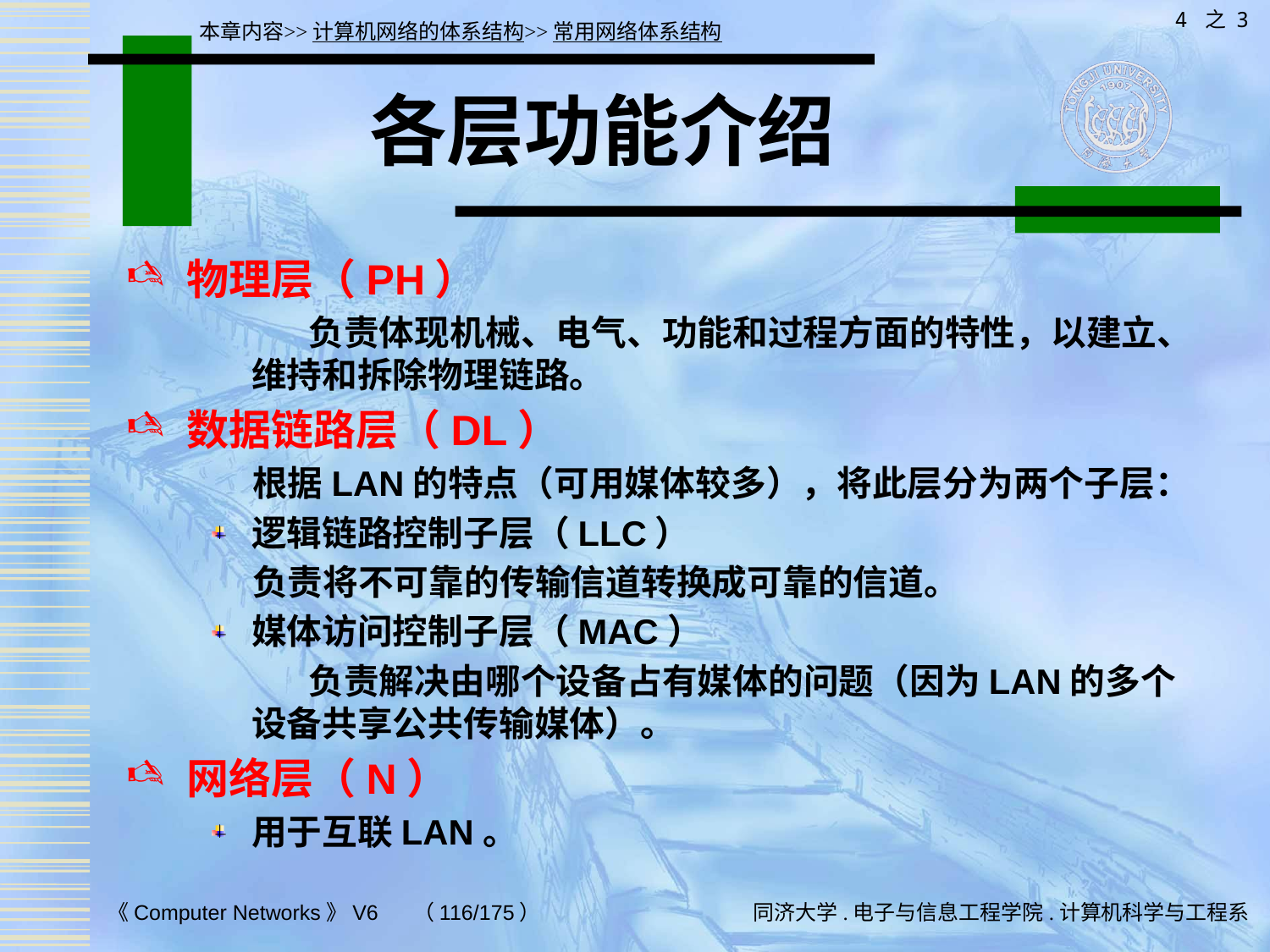

4 之 3
本章内容>>计算机网络的体系结构>>常用网络体系结构
# 各层功能介绍
物理层（PH）
           负责体现机械、电气、功能和过程方面的特性，以建立、维持和拆除物理链路。
数据链路层（DL）
    根据LAN的特点（可用媒体较多），将此层分为两个子层：
逻辑链路控制子层（LLC）
    负责将不可靠的传输信道转换成可靠的信道。
媒体访问控制子层（MAC）
           负责解决由哪个设备占有媒体的问题（因为LAN的多个设备共享公共传输媒体）。
网络层（N）
用于互联LAN。